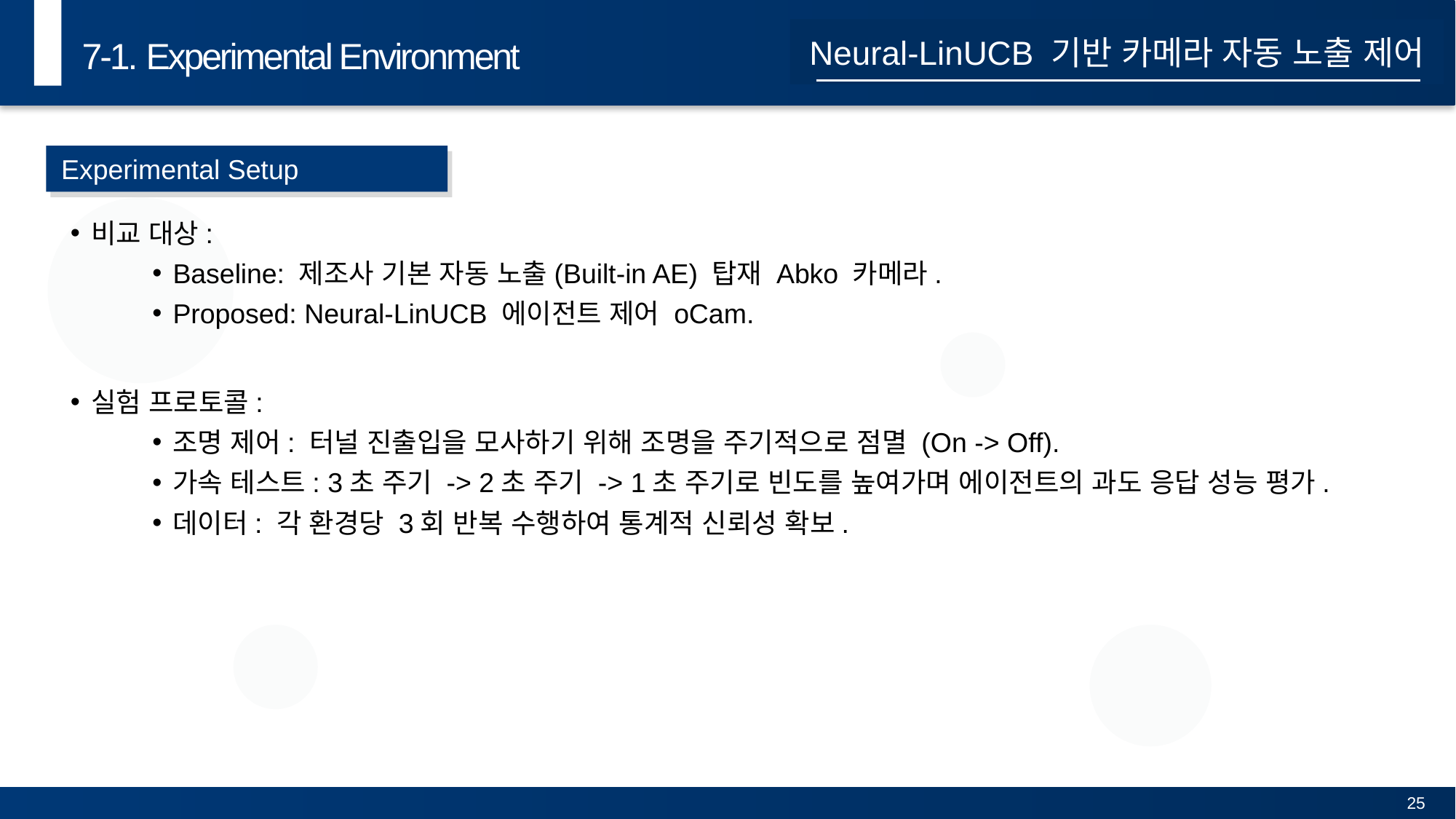

7-1. Experimental Environment
Neural-LinUCB 기반 카메라 자동 노출 제어

Experimental Setup
비교 대상:
Baseline: 제조사 기본 자동 노출(Built-in AE) 탑재 Abko 카메라.
Proposed: Neural-LinUCB 에이전트 제어 oCam.

실험 프로토콜:
조명 제어: 터널 진출입을 모사하기 위해 조명을 주기적으로 점멸 (On -> Off).
가속 테스트: 3초 주기 -> 2초 주기 -> 1초 주기로 빈도를 높여가며 에이전트의 과도 응답 성능 평가.
데이터: 각 환경당 3회 반복 수행하여 통계적 신뢰성 확보.